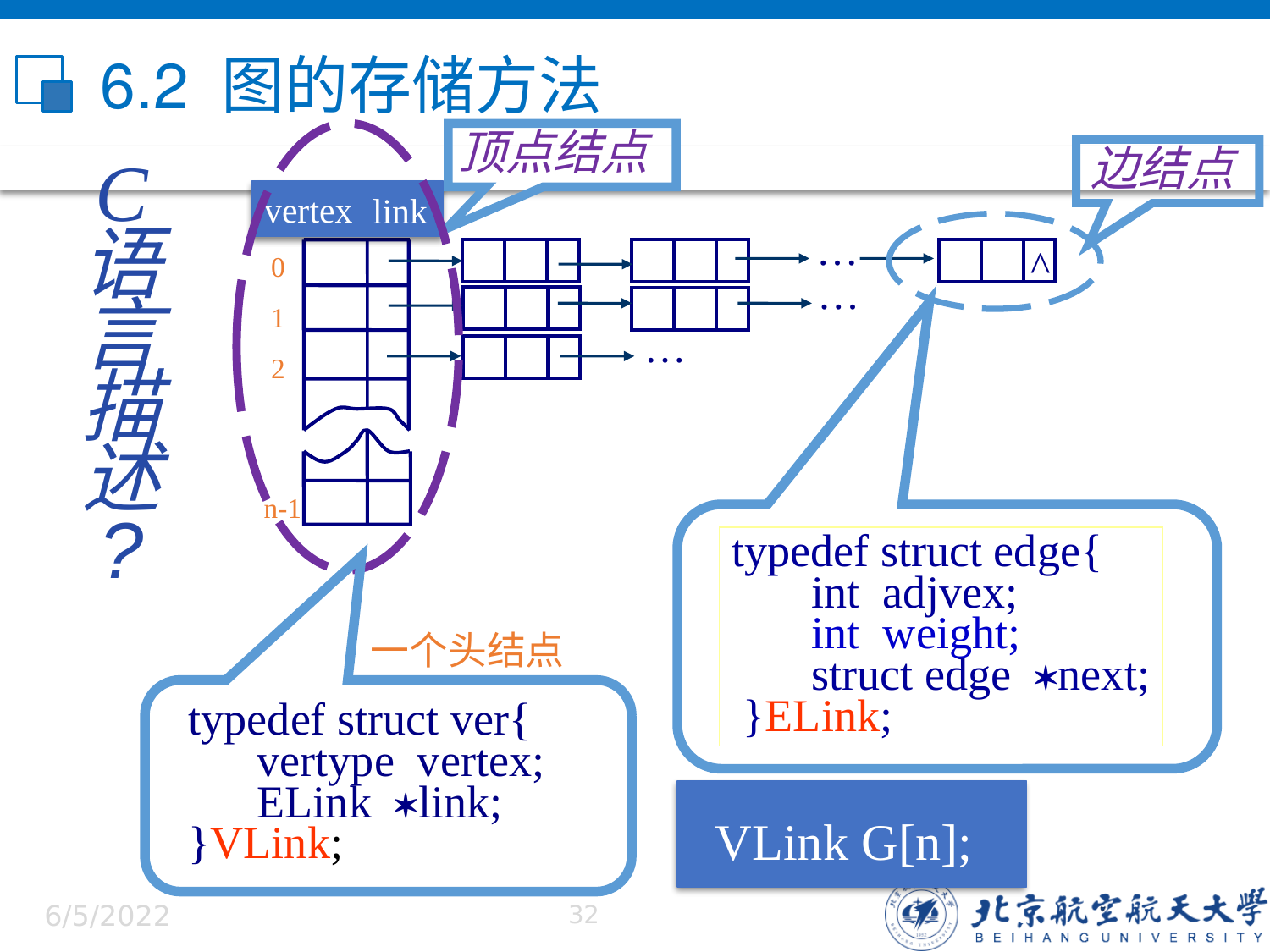

# 6.2 图的存储方法
顶点结点

边结点

C
语
言
描
述
?
vertex
link
…
 0
 1
 2

n-1
^

…

…

typedef struct edge{
       int  adjvex;
       int  weight;
       struct edge  ∗next;
 }ELink;
一个头结点

typedef struct ver{
      vertype  vertex;
      ELink  ∗link;
}VLink;

VLink G[n];
6/5/2022
32